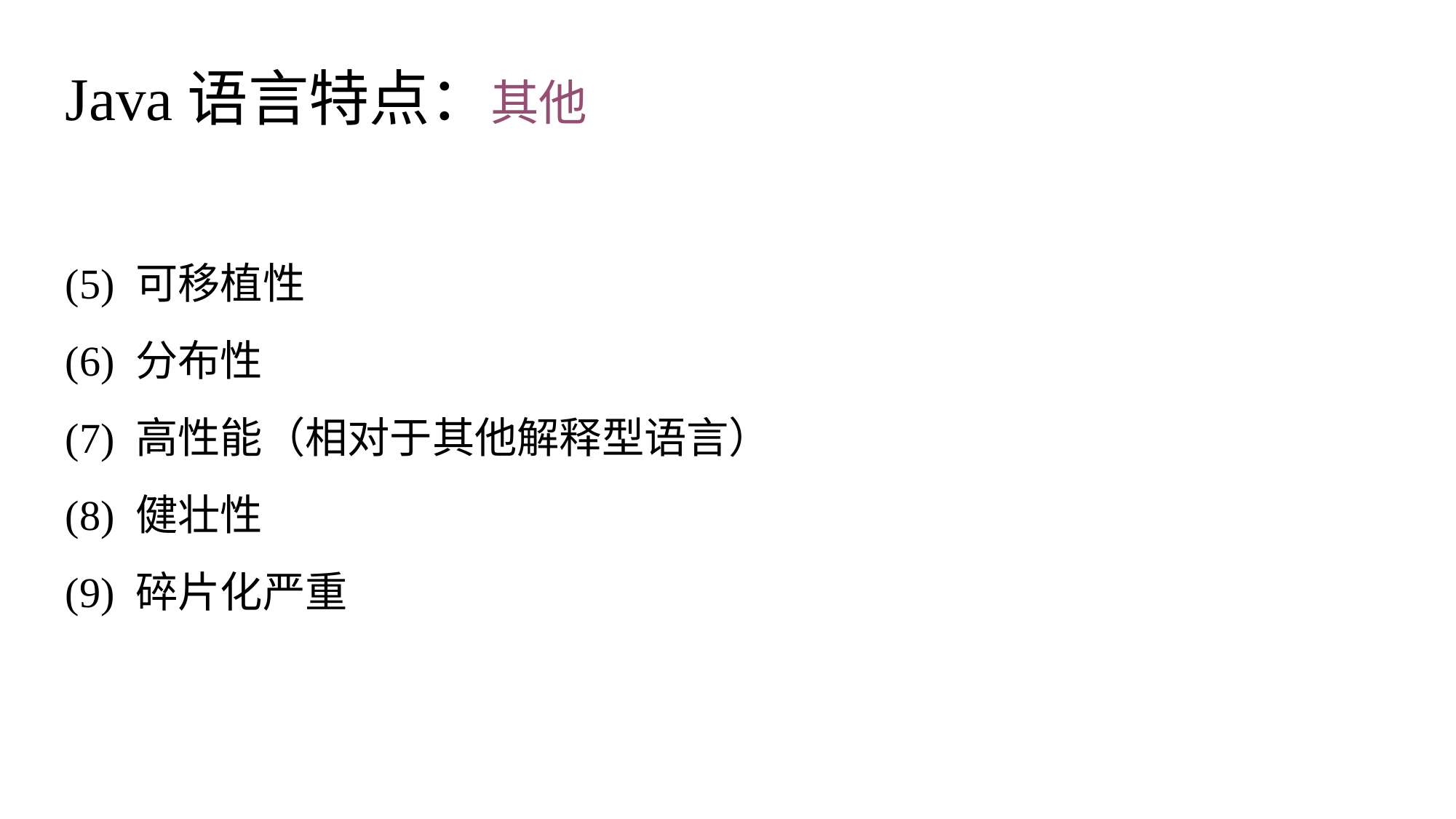

Java语言特点：其他
(5) 可移植性
(6) 分布性
(7) 高性能（相对于其他解释型语言）
(8) 健壮性
(9) 碎片化严重